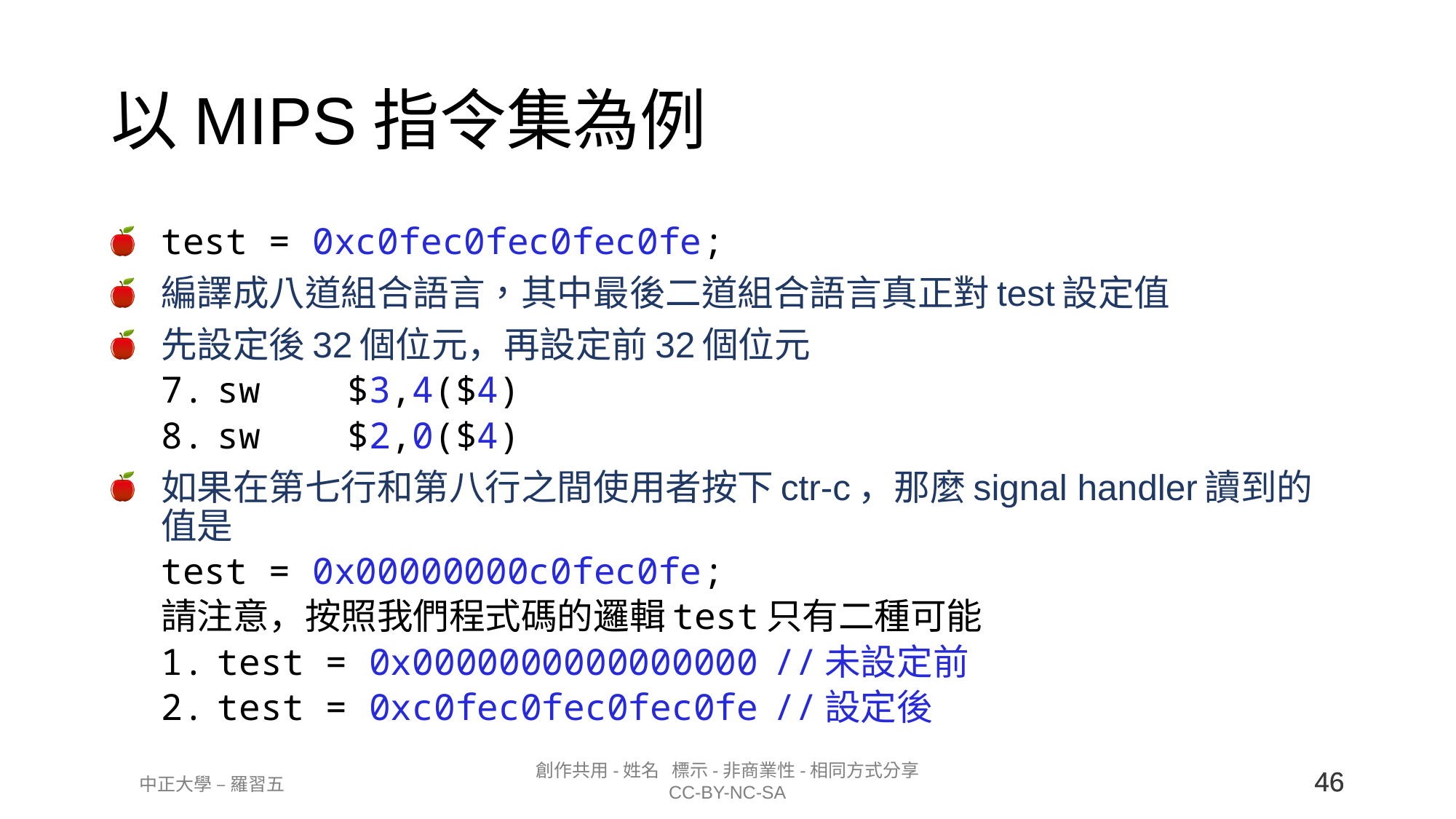

# 以MIPS指令集為例
test = 0xc0fec0fec0fec0fe;
編譯成八道組合語言，其中最後二道組合語言真正對test設定值
先設定後32個位元，再設定前32個位元
sw    $3,4($4)
sw    $2,0($4)
如果在第七行和第八行之間使用者按下ctr-c，那麼signal handler讀到的值是
test = 0x00000000c0fec0fe;
請注意，按照我們程式碼的邏輯test只有二種可能
test = 0x0000000000000000	//未設定前
test = 0xc0fec0fec0fec0fe	//設定後